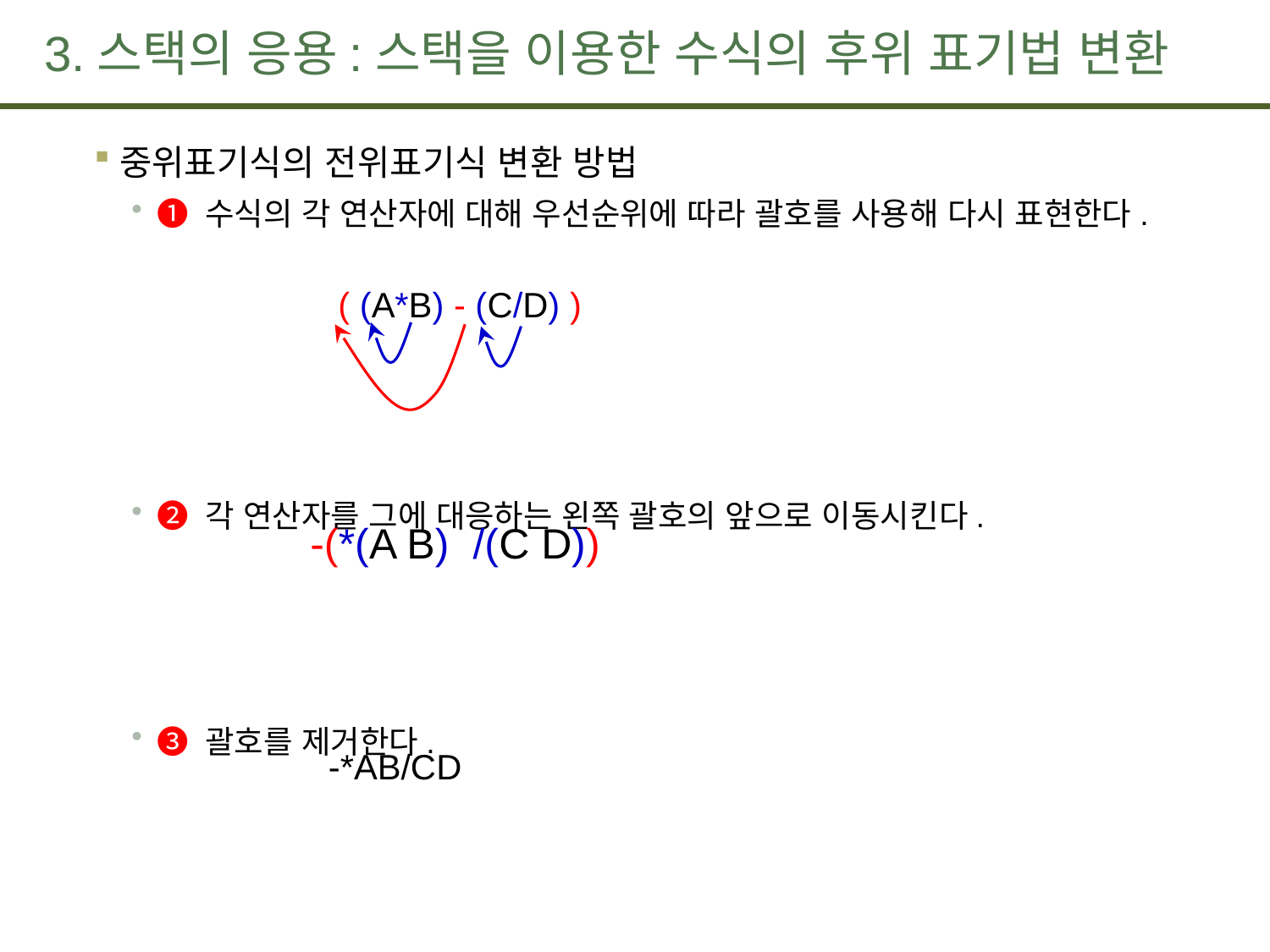

# 3.스택의 응용:스택을 이용한 수식의 후위 표기법 변환
중위표기식의 전위표기식 변환 방법
➊ 수식의 각 연산자에 대해 우선순위에 따라 괄호를 사용해 다시 표현한다.

➋ 각 연산자를 그에 대응하는 왼쪽 괄호의 앞으로 이동시킨다.

➌ 괄호를 제거한다.
( (A*B) - (C/D) )

-(*(A B)  /(C D))
-*AB/CD